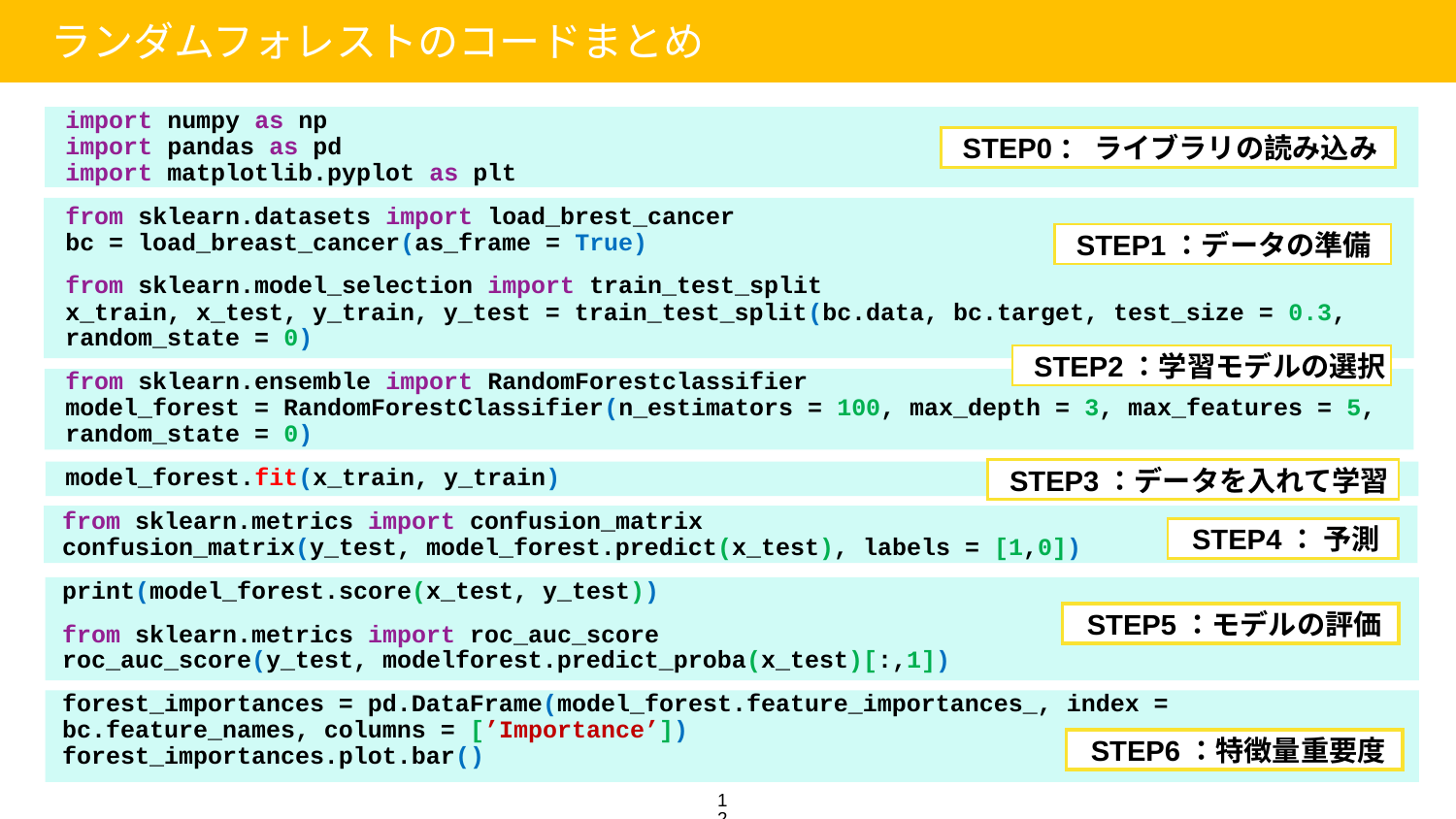

ランダムフォレストのコードまとめ
import numpy as np
import pandas as pd
import matplotlib.pyplot as plt

from sklearn.datasets import load_brest_cancer
bc = load_breast_cancer(as_frame = True)

from sklearn.model_selection import train_test_split
x_train, x_test, y_train, y_test = train_test_split(bc.data, bc.target, test_size = 0.3, random_state = 0)

from sklearn.ensemble import RandomForestclassifier
model_forest = RandomForestClassifier(n_estimators = 100, max_depth = 3, max_features = 5, random_state = 0)

model_forest.fit(x_train, y_train)

from sklearn.metrics import confusion_matrix
confusion_matrix(y_test, model_forest.predict(x_test), labels = [1,0])

print(model_forest.score(x_test, y_test))

from sklearn.metrics import roc_auc_score
roc_auc_score(y_test, modelforest.predict_proba(x_test)[:,1])

forest_importances = pd.DataFrame(model_forest.feature_importances_, index = bc.feature_names, columns = [’Importance’])
forest_importances.plot.bar()

STEP0： ライブラリの読み込み

STEP1：データの準備
STEP2：学習モデルの選択

STEP3：データを入れて学習

STEP4： 予測

STEP5：モデルの評価

STEP6：特徴量重要度
12